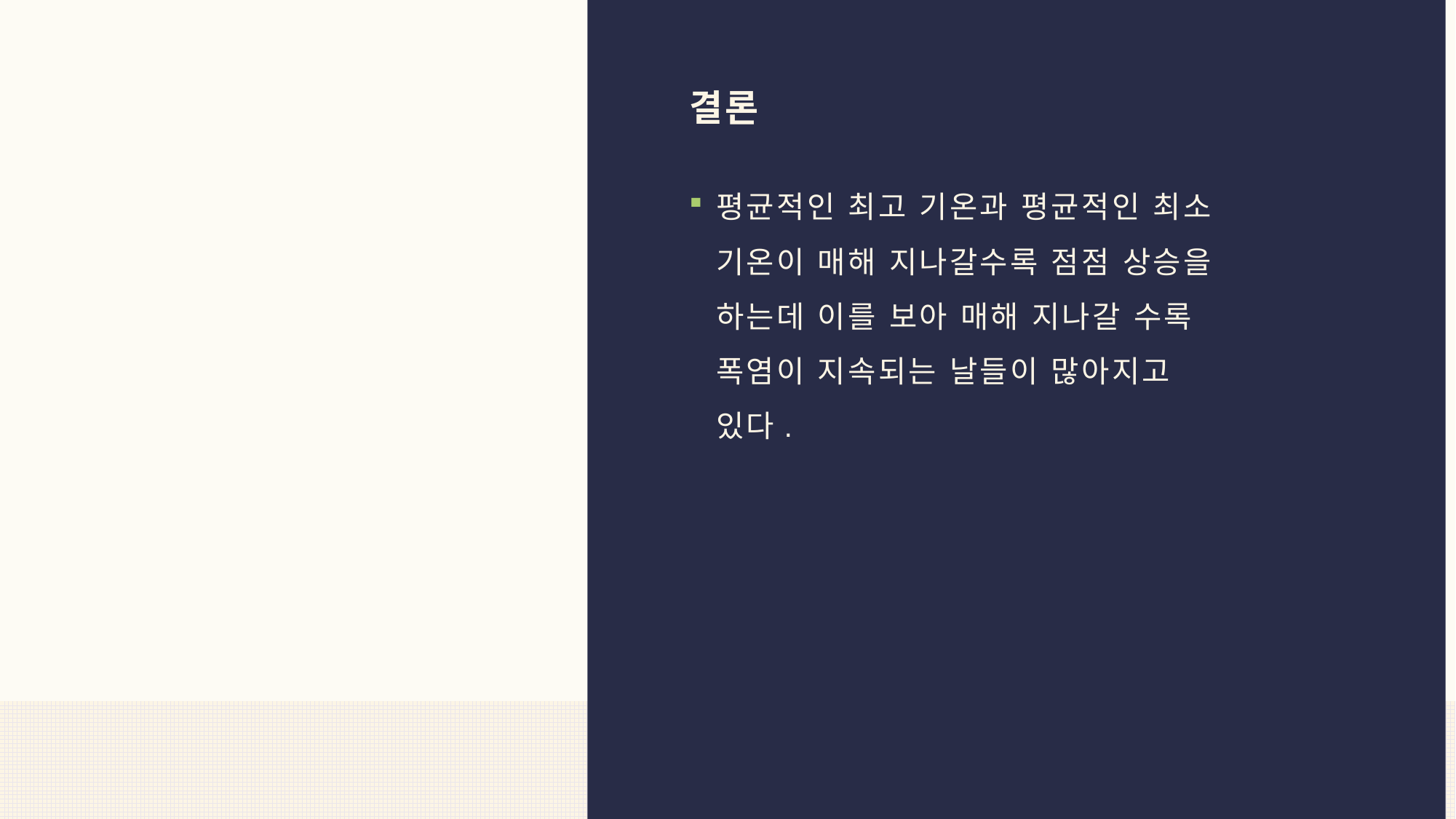

# 결론
평균적인 최고 기온과 평균적인 최소 기온이 매해 지나갈수록 점점 상승을 하는데 이를 보아 매해 지나갈 수록 폭염이 지속되는 날들이 많아지고 있다.